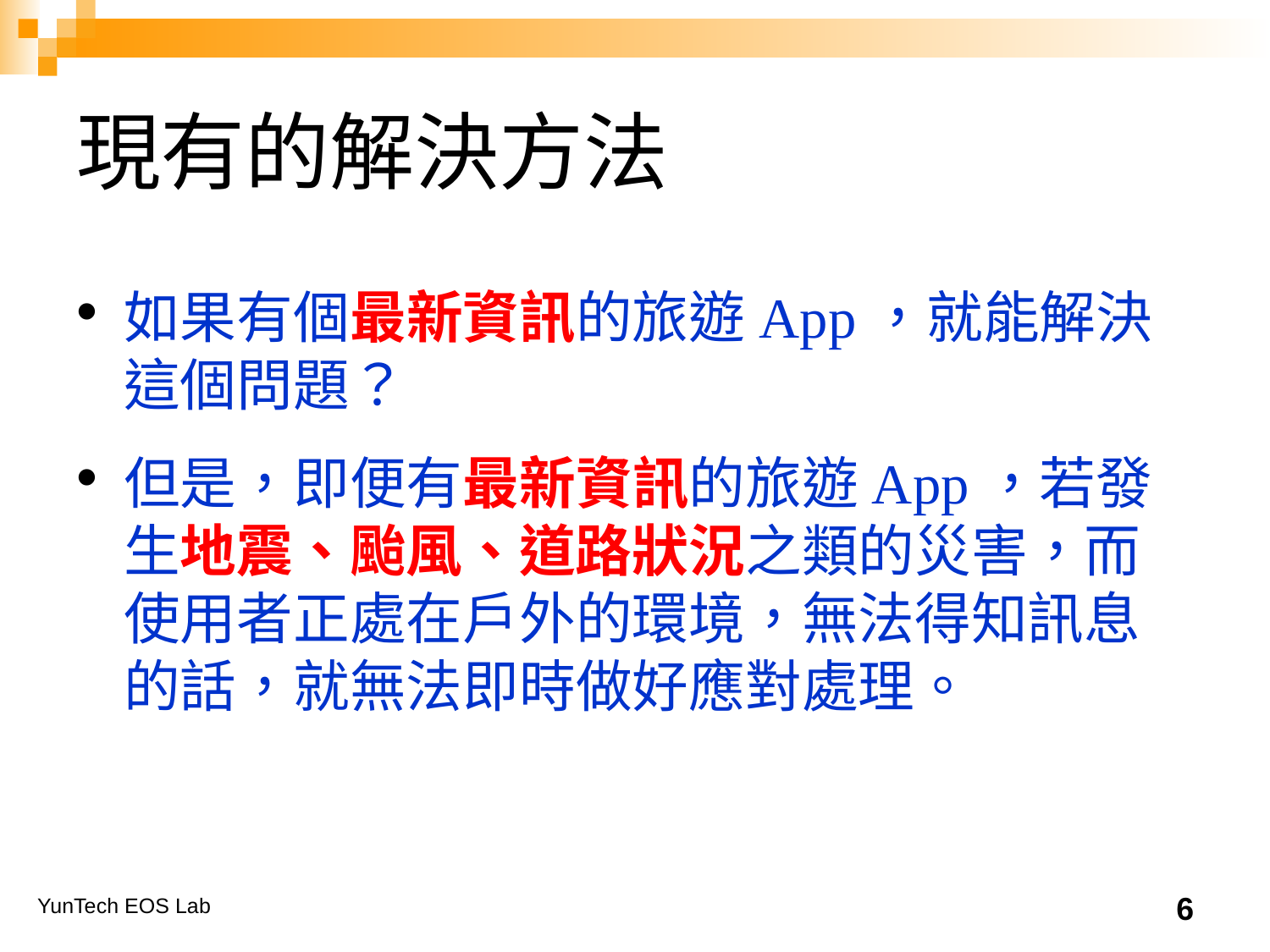

# 現有的解決方法
如果有個最新資訊的旅遊App，就能解決這個問題？

但是，即便有最新資訊的旅遊App，若發生地震、颱風、道路狀況之類的災害，而使用者正處在戶外的環境，無法得知訊息的話，就無法即時做好應對處理。
6